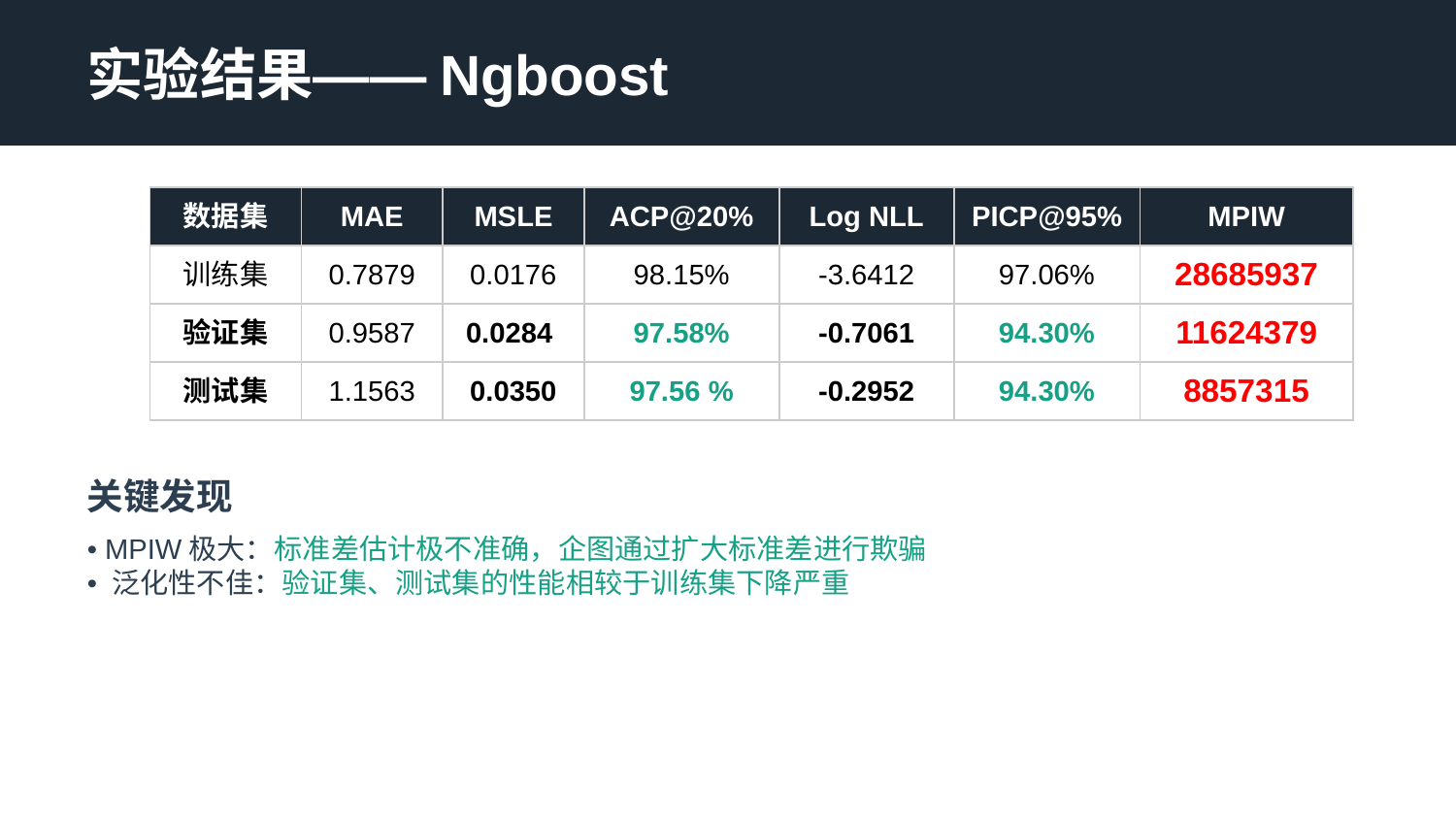

实验结果——Ngboost
| 数据集 | MAE | MSLE | ACP@20% | Log NLL | PICP@95% | MPIW |
| --- | --- | --- | --- | --- | --- | --- |
| 训练集 | 0.7879 | 0.0176 | 98.15% | -3.6412 | 97.06% | 28685937 |
| 验证集 | 0.9587 | 0.0284 | 97.58% | -0.7061 | 94.30% | 11624379 |
| 测试集 | 1.1563 | 0.0350 | 97.56 % | -0.2952 | 94.30% | 8857315 |
关键发现
• MPIW极大：标准差估计极不准确，企图通过扩大标准差进行欺骗
• 泛化性不佳：验证集、测试集的性能相较于训练集下降严重